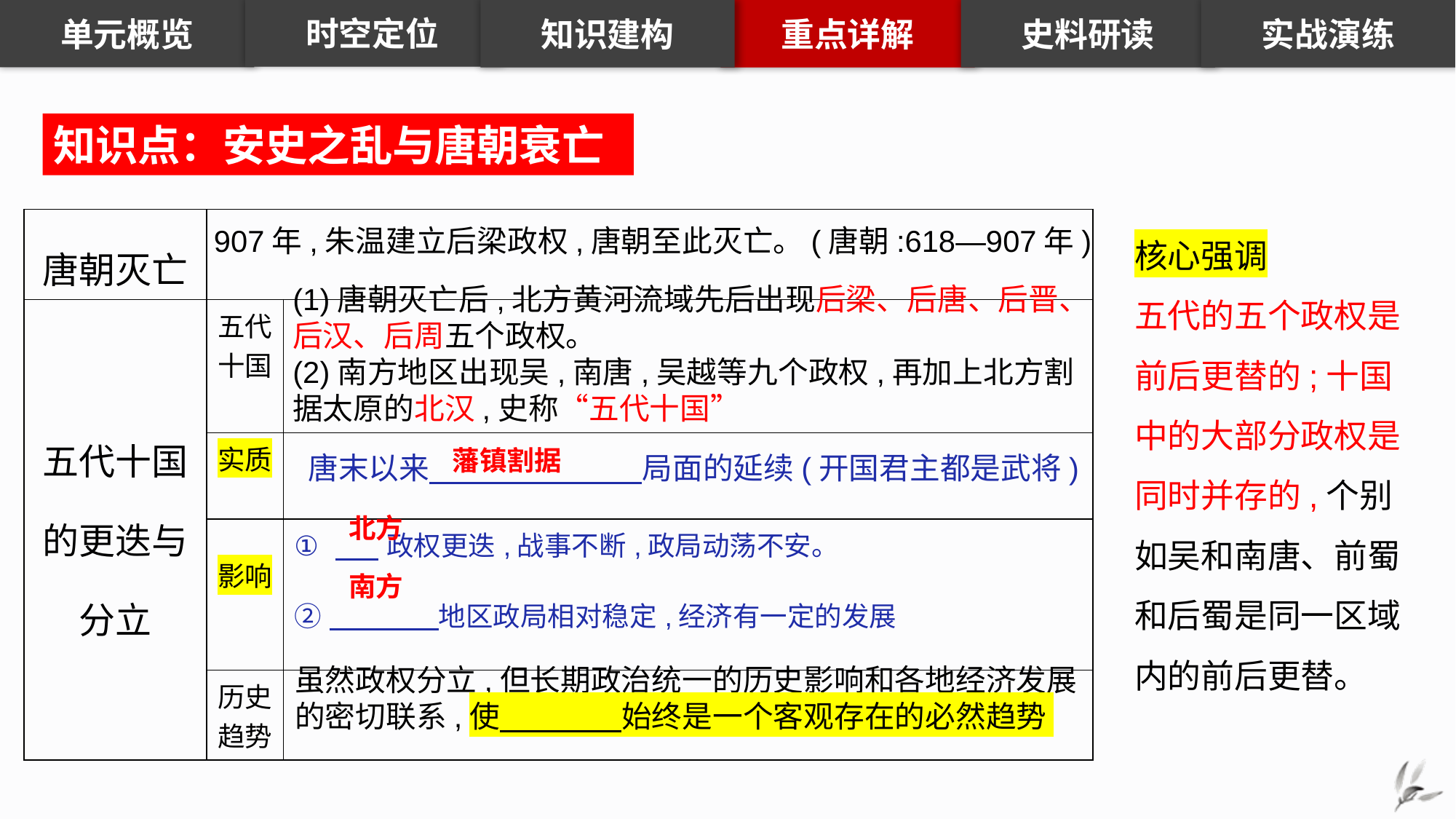

知识建构
重点详解
史料研读

实战演练
时空定位
单元概览
知识点：安史之乱与唐朝衰亡
| 唐朝灭亡 |  |  |
| --- | --- | --- |
| 五代十国的更迭与分立 | 五代十国 |  |
|  | 实质 |  |
|  | 影响 | 政权更迭,战事不断,政局动荡不安。 ②　　　　地区政局相对稳定,经济有一定的发展 |
|  | 历史 趋势 |  |
核心强调
五代的五个政权是前后更替的;十国中的大部分政权是同时并存的,个别如吴和南唐、前蜀和后蜀是同一区域内的前后更替。
907年,朱温建立后梁政权,唐朝至此灭亡。(唐朝:618—907年)
(1)唐朝灭亡后,北方黄河流域先后出现后梁、后唐、后晋、后汉、后周五个政权。
(2)南方地区出现吴,南唐,吴越等九个政权,再加上北方割据太原的北汉,史称“五代十国”
藩镇割据
唐末以来　　　　　　　局面的延续(开国君主都是武将)
北方
南方
虽然政权分立,但长期政治统一的历史影响和各地经济发展的密切联系,使　　　　始终是一个客观存在的必然趋势
统一